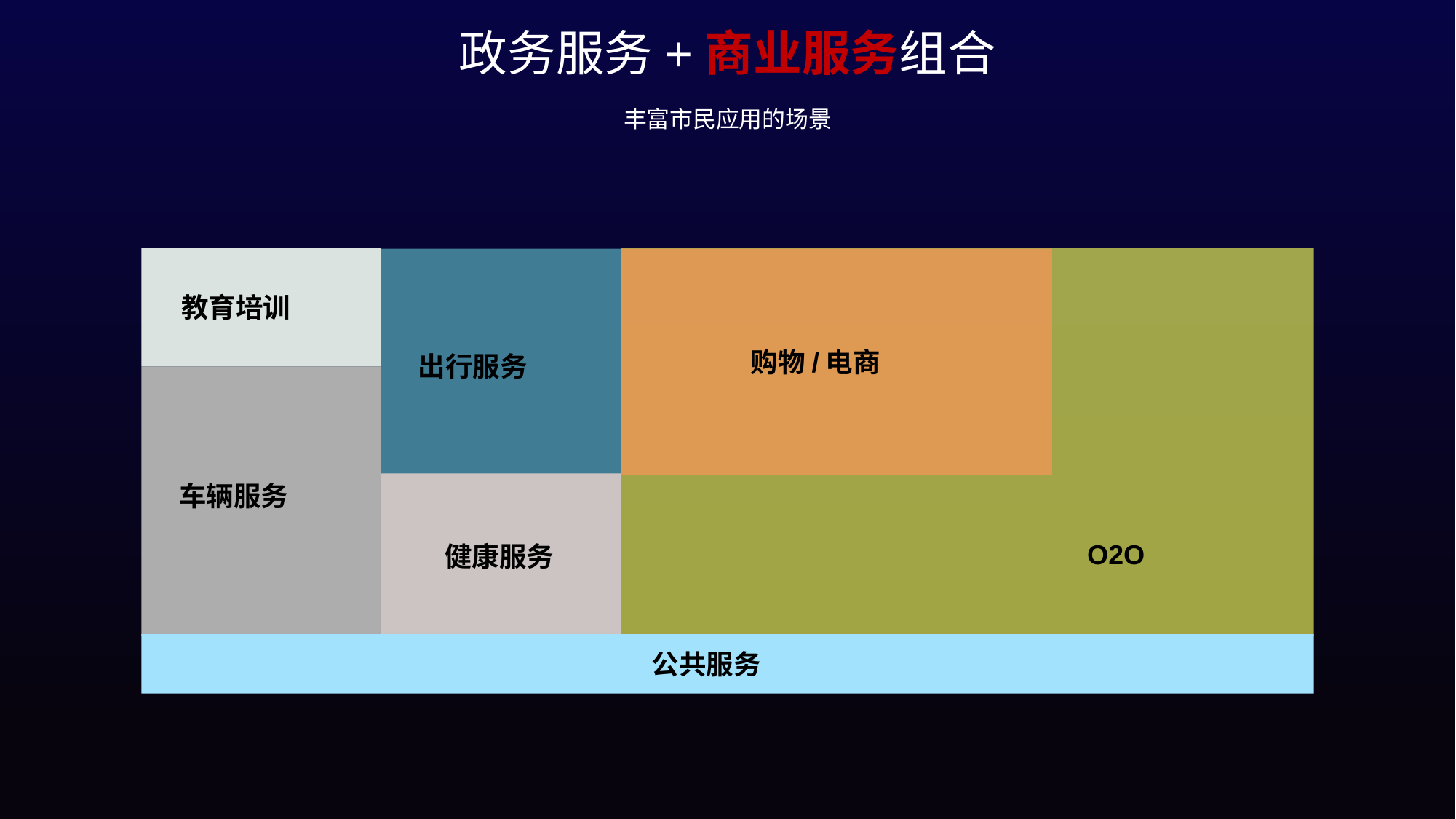

政务服务+商业服务组合
丰富市民应用的场景

教育培训
购物/电商
出行服务
车辆服务
O2O
健康服务
公共服务